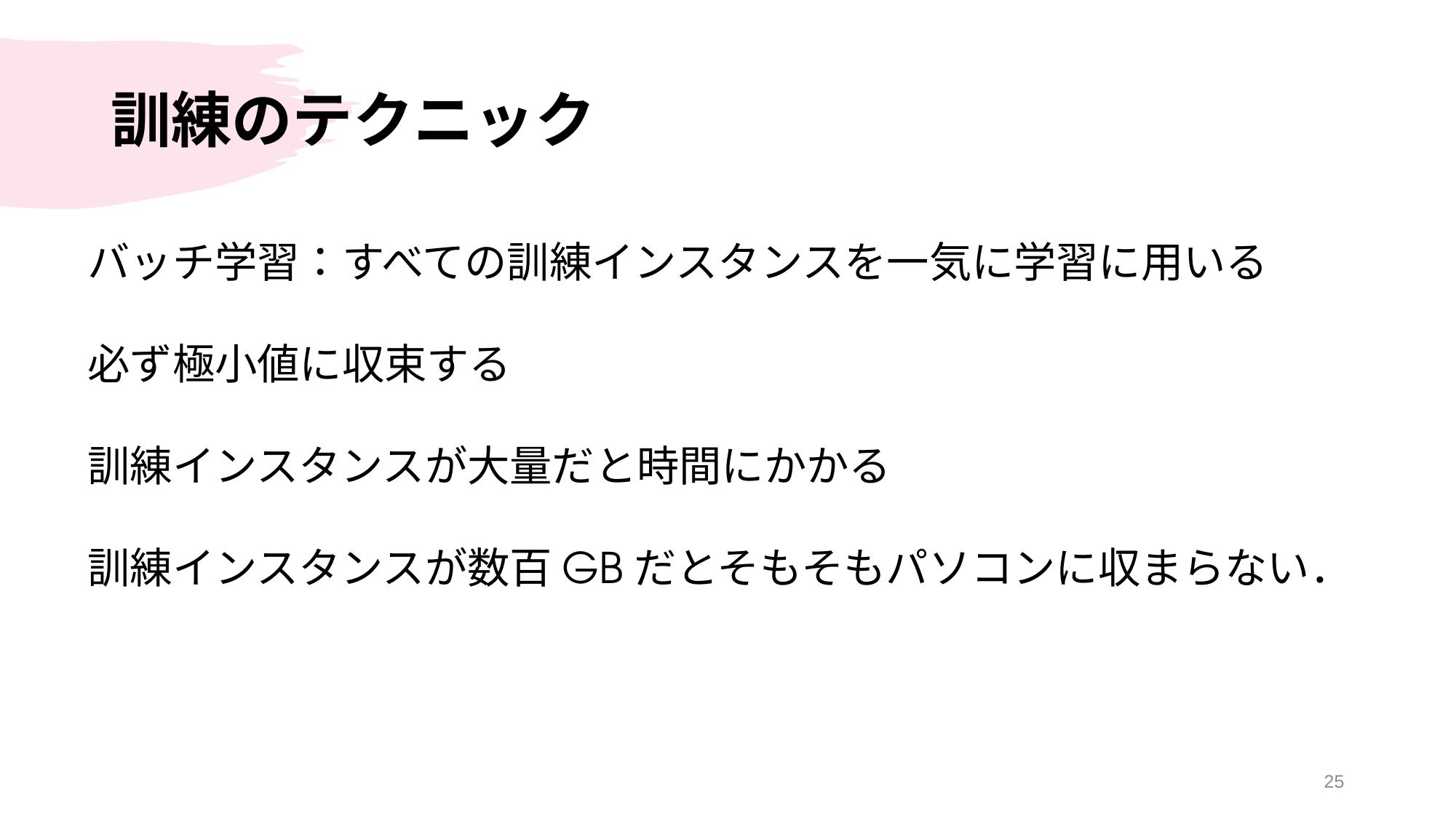

# 訓練のテクニック
バッチ学習：すべての訓練インスタンスを一気に学習に用いる

必ず極小値に収束する

訓練インスタンスが大量だと時間にかかる

訓練インスタンスが数百GBだとそもそもパソコンに収まらない．
25